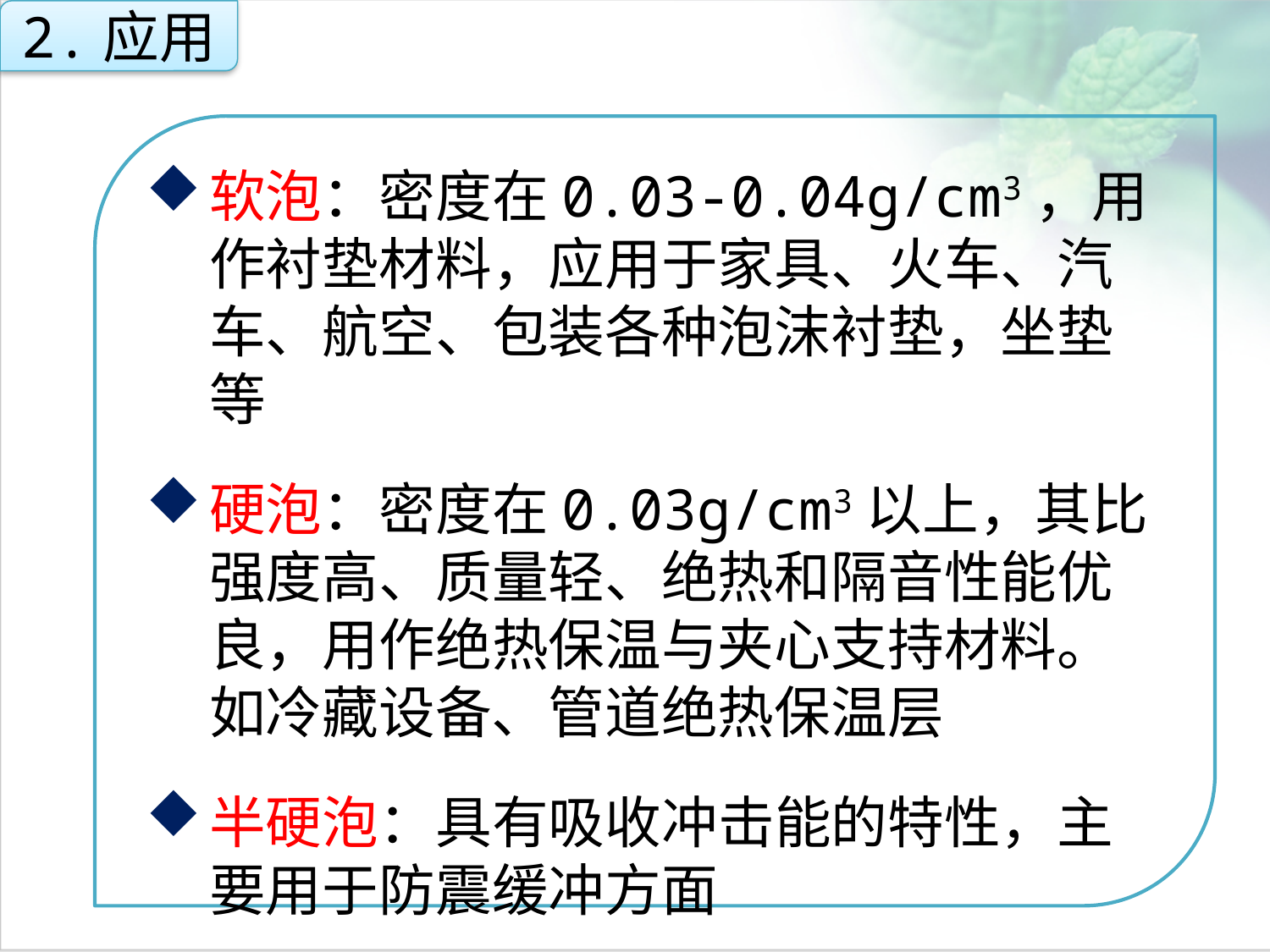

2.应用
软泡：密度在0.03-0.04g/cm3，用作衬垫材料，应用于家具、火车、汽车、航空、包装各种泡沫衬垫，坐垫等
硬泡：密度在0.03g/cm3以上，其比强度高、质量轻、绝热和隔音性能优良，用作绝热保温与夹心支持材料。如冷藏设备、管道绝热保温层
半硬泡：具有吸收冲击能的特性，主要用于防震缓冲方面
点击添加文本
点击添加文本
点击添加文本
点击添加文本